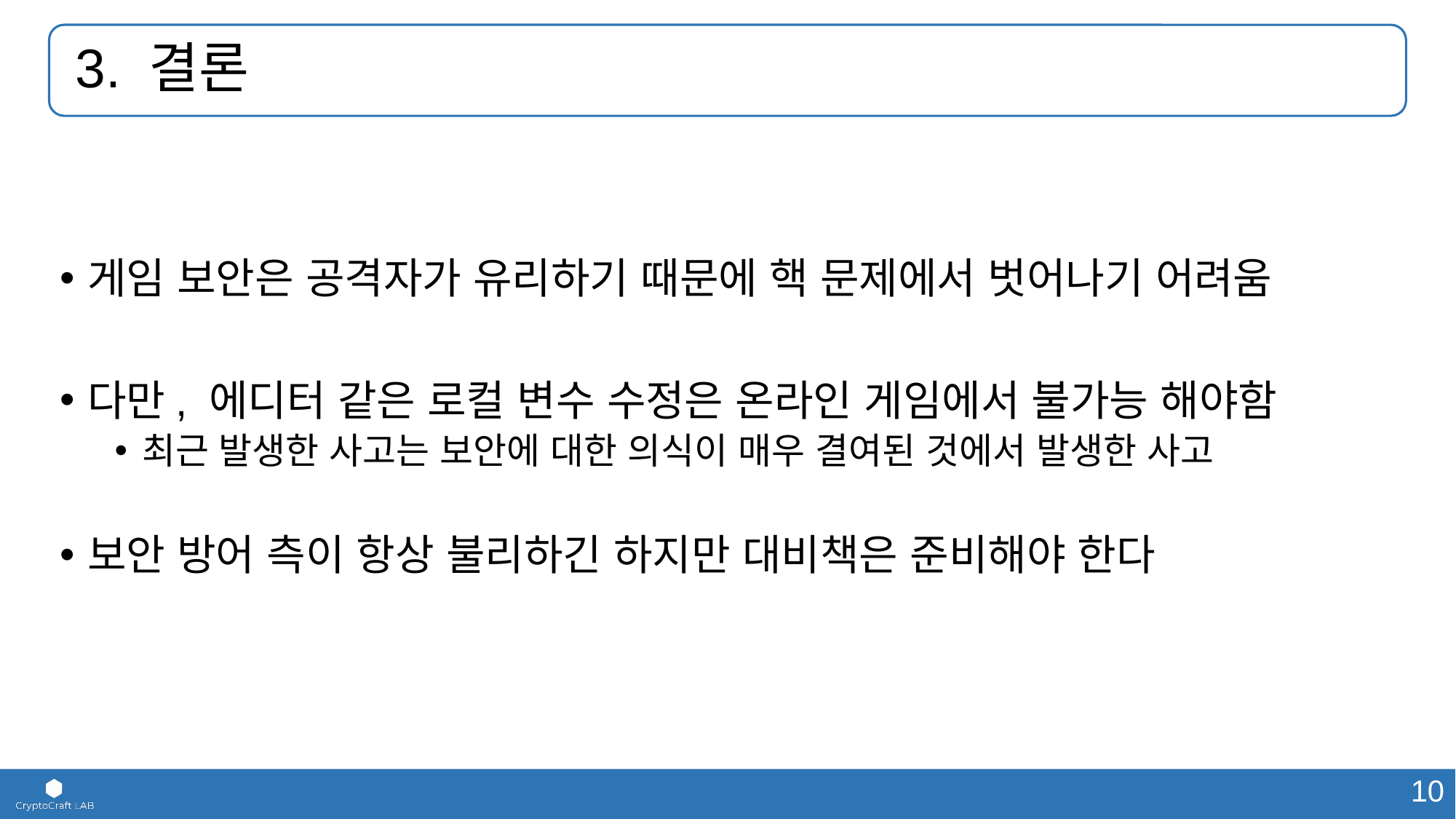

# 3. 결론
게임 보안은 공격자가 유리하기 때문에 핵 문제에서 벗어나기 어려움

다만, 에디터 같은 로컬 변수 수정은 온라인 게임에서 불가능 해야함
최근 발생한 사고는 보안에 대한 의식이 매우 결여된 것에서 발생한 사고

보안 방어 측이 항상 불리하긴 하지만 대비책은 준비해야 한다